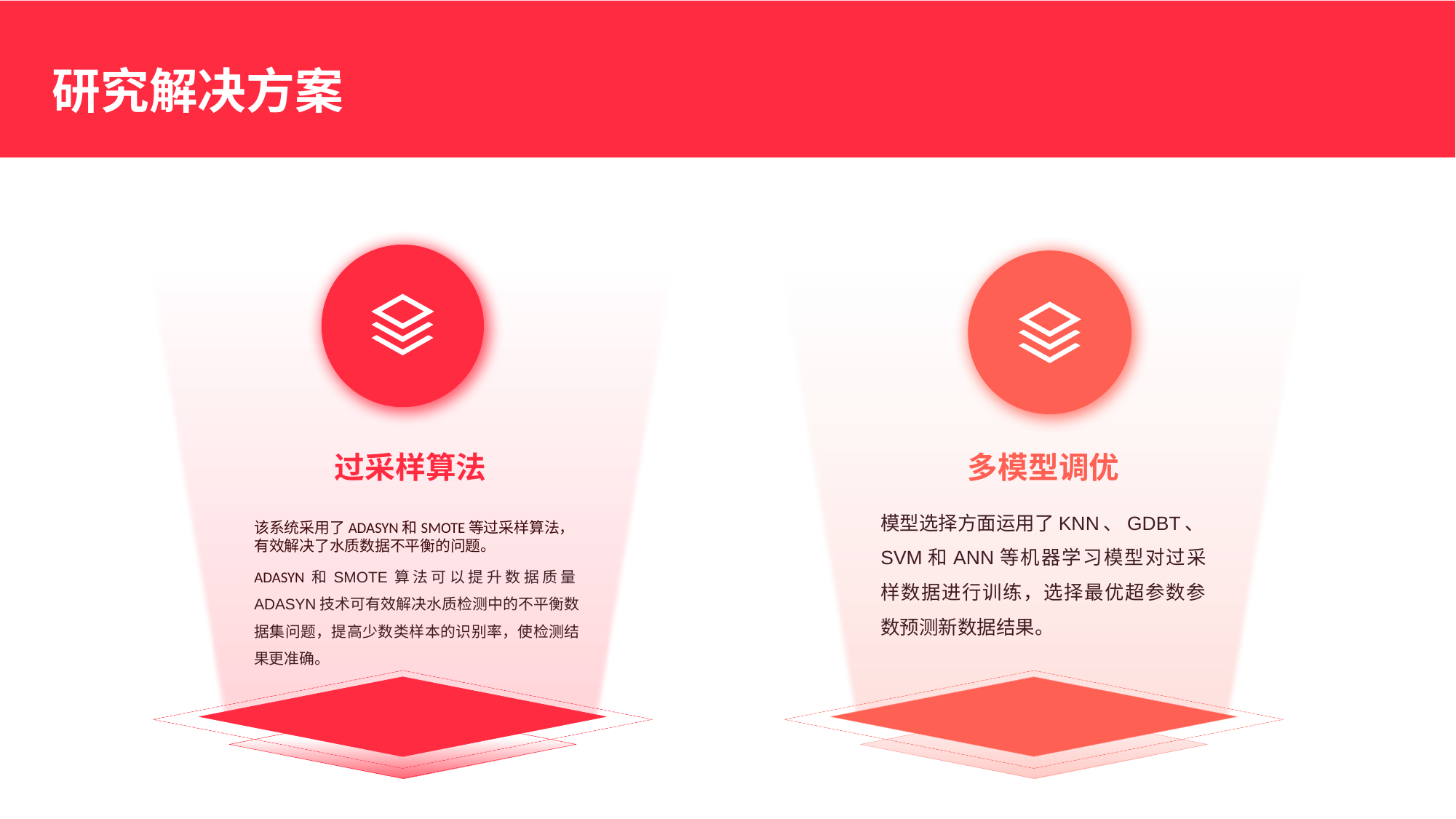

研究解决方案

过采样算法
多模型调优
模型选择方面运用了KNN、GDBT、SVM和ANN等机器学习模型对过采样数据进行训练，选择最优超参数参数预测新数据结果。
该系统采用了ADASYN和SMOTE等过采样算法，有效解决了水质数据不平衡的问题。
ADASYN和SMOTE算法可以提升数据质量ADASYN技术可有效解决水质检测中的不平衡数据集问题，提高少数类样本的识别率，使检测结果更准确。